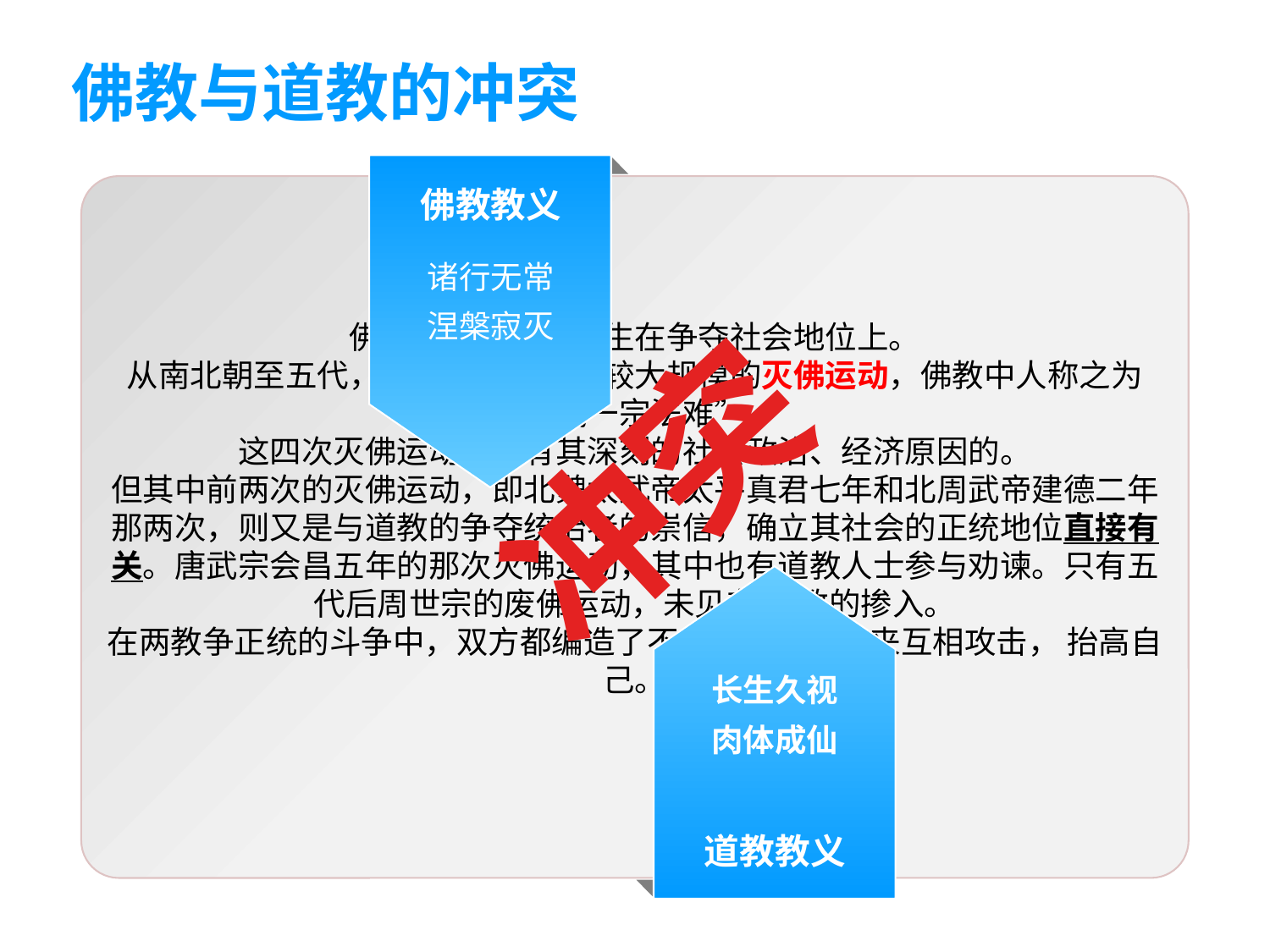

佛教与道教的冲突

佛教教义
诸行无常
涅槃寂灭
佛、道冲突更多发生在争夺社会地位上。
从南北朝至五代，先后发生过四次较大规模的灭佛运动，佛教中人称之为“三武一宗法难”。
这四次灭佛运动都是有其深刻的社会政治、经济原因的。
但其中前两次的灭佛运动，即北魏太武帝太平真君七年和北周武帝建德二年那两次，则又是与道教的争夺统治者的崇信，确立其社会的正统地位直接有关。唐武宗会昌五年的那次灭佛运动，其中也有道教人士参与劝谏。只有五代后周世宗的废佛运动，未见有 道教的掺入。
在两教争正统的斗争中，双方都编造了不少荒诞的谎言来互相攻击， 抬高自己。

冲突

长生久视
肉体成仙
道教教义